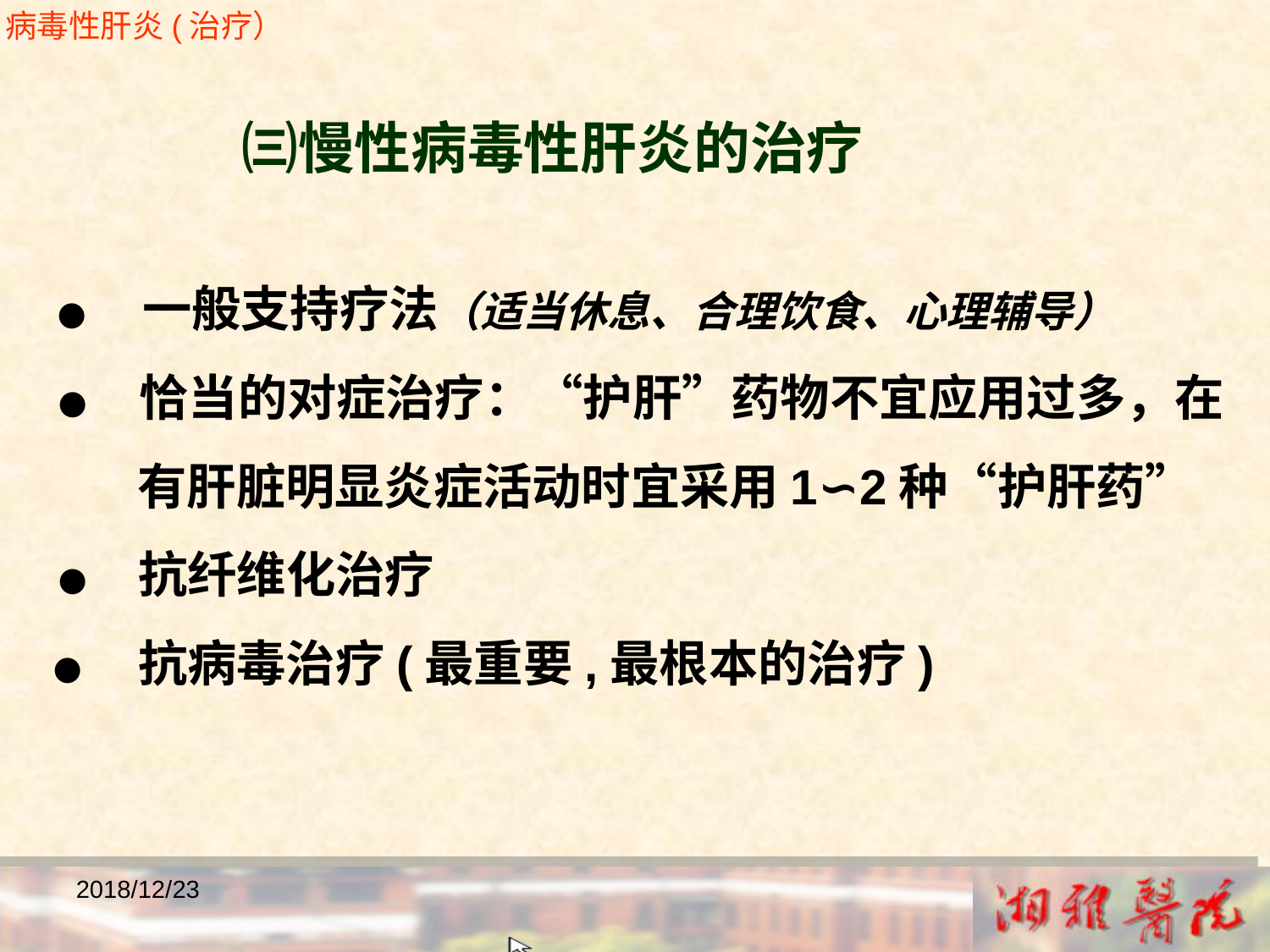

病毒性肝炎(治疗）
              ㈢慢性病毒性肝炎的治疗

 ●    一般支持疗法（适当休息、合理饮食、心理辅导）
 ●    恰当的对症治疗：“护肝”药物不宜应用过多，在
       有肝脏明显炎症活动时宜采用1∽2种“护肝药”
 ●    抗纤维化治疗
 ●       抗病毒治疗(最重要,最根本的治疗)
2018/12/23